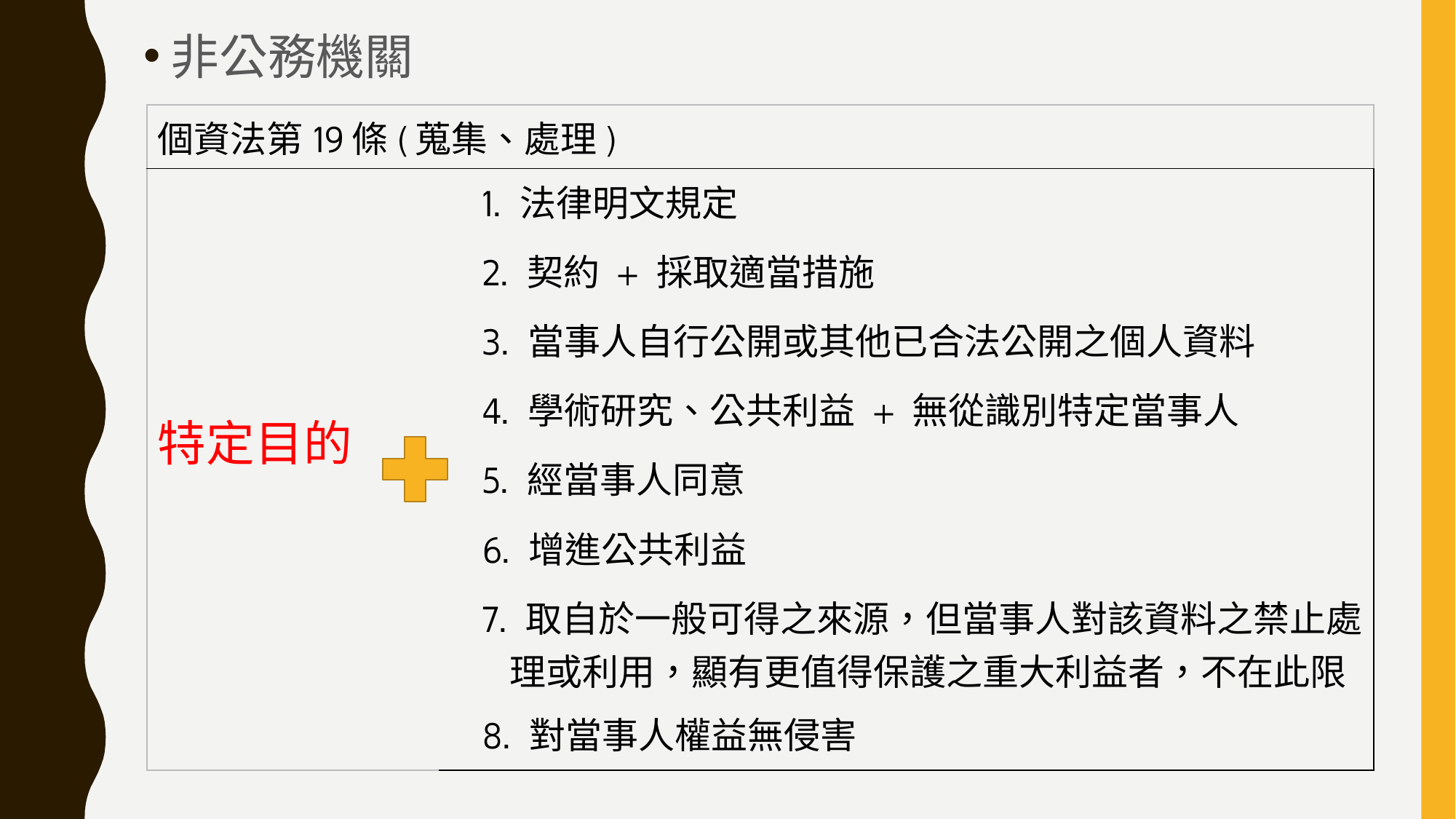

非公務機關

| 個資法第19條(蒐集、處理) |  |
| --- | --- |
| 特定目的 | 1. 法律明文規定 |
|  | 2. 契約 + 採取適當措施 |
|  | 3. 當事人自行公開或其他已合法公開之個人資料 |
|  | 4. 學術研究、公共利益 + 無從識別特定當事人 |
|  | 5. 經當事人同意 |
|  | 6. 增進公共利益 |
|  | 7. 取自於一般可得之來源，但當事人對該資料之禁止處 理或利用，顯有更值得保護之重大利益者，不在此限 |
|  | 8. 對當事人權益無侵害 |